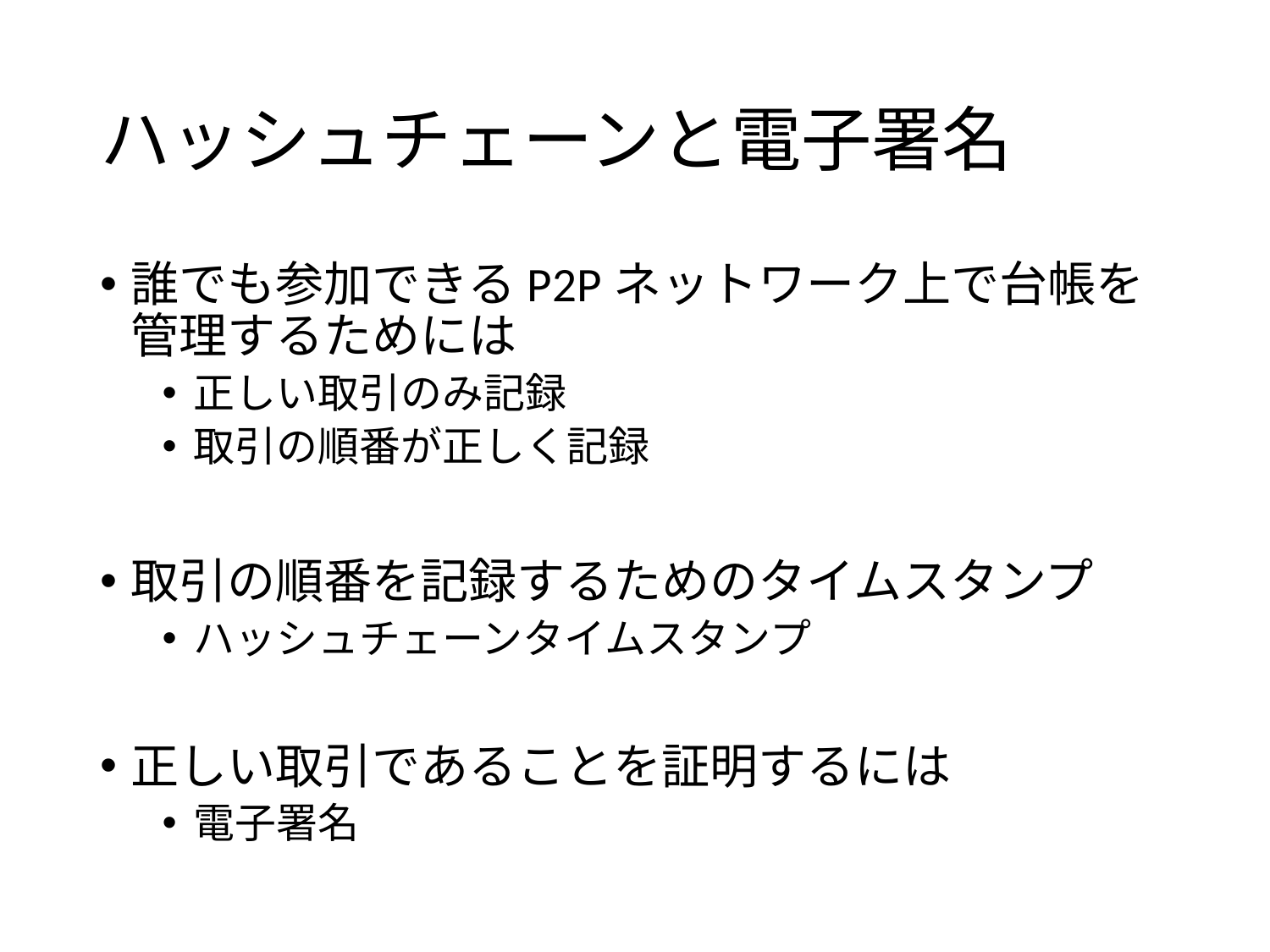

# ハッシュチェーンと電子署名
誰でも参加できるP2Pネットワーク上で台帳を管理するためには
正しい取引のみ記録
取引の順番が正しく記録

取引の順番を記録するためのタイムスタンプ
ハッシュチェーンタイムスタンプ

正しい取引であることを証明するには
電子署名